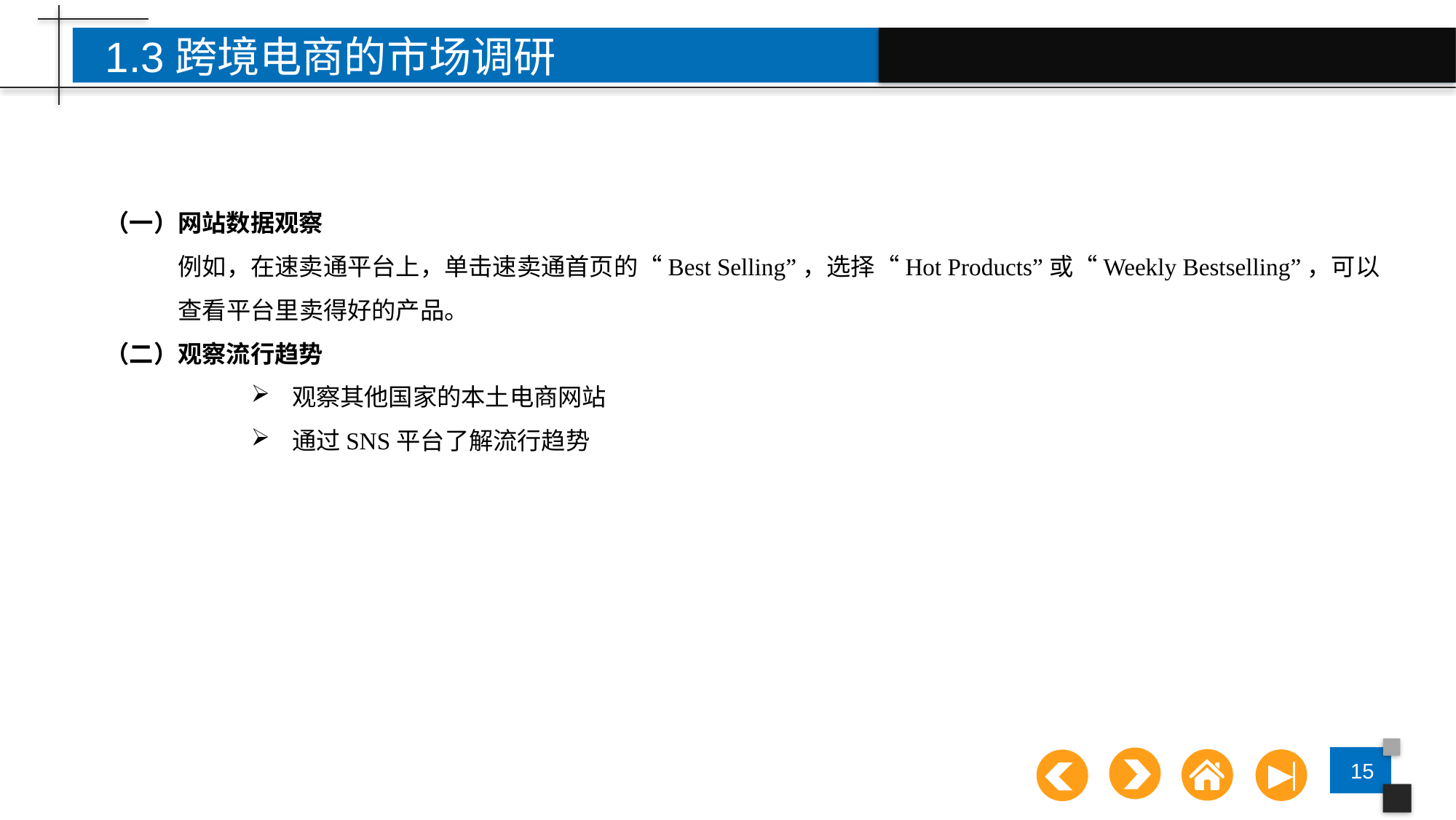

1.3跨境电商的市场调研

（一）网站数据观察
例如，在速卖通平台上，单击速卖通首页的“Best Selling”，选择“Hot Products”或“Weekly Bestselling”，可以查看平台里卖得好的产品。
（二）观察流行趋势
观察其他国家的本土电商网站
通过SNS平台了解流行趋势